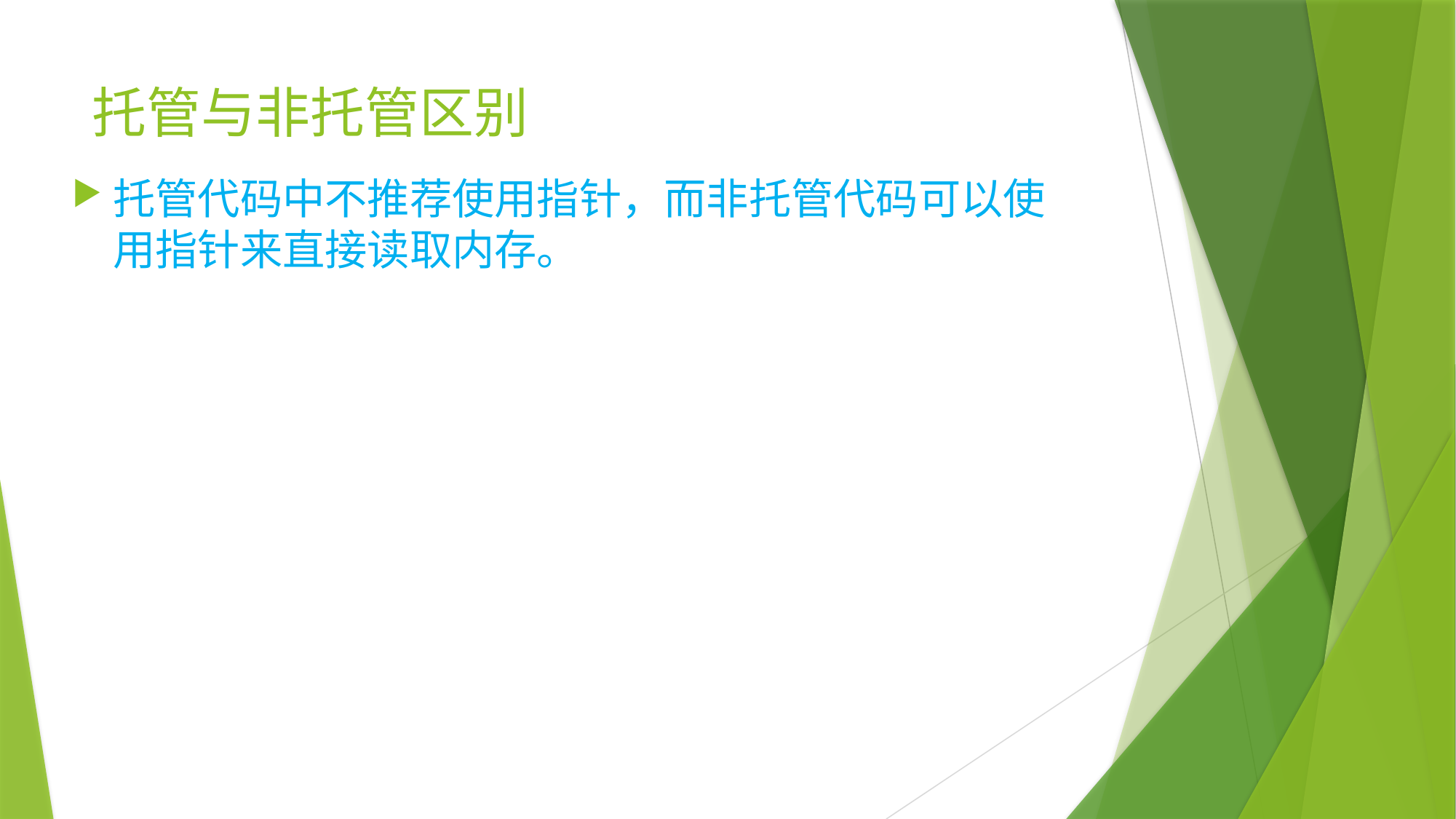

# 托管与非托管区别
托管代码中不推荐使用指针，而非托管代码可以使用指针来直接读取内存。